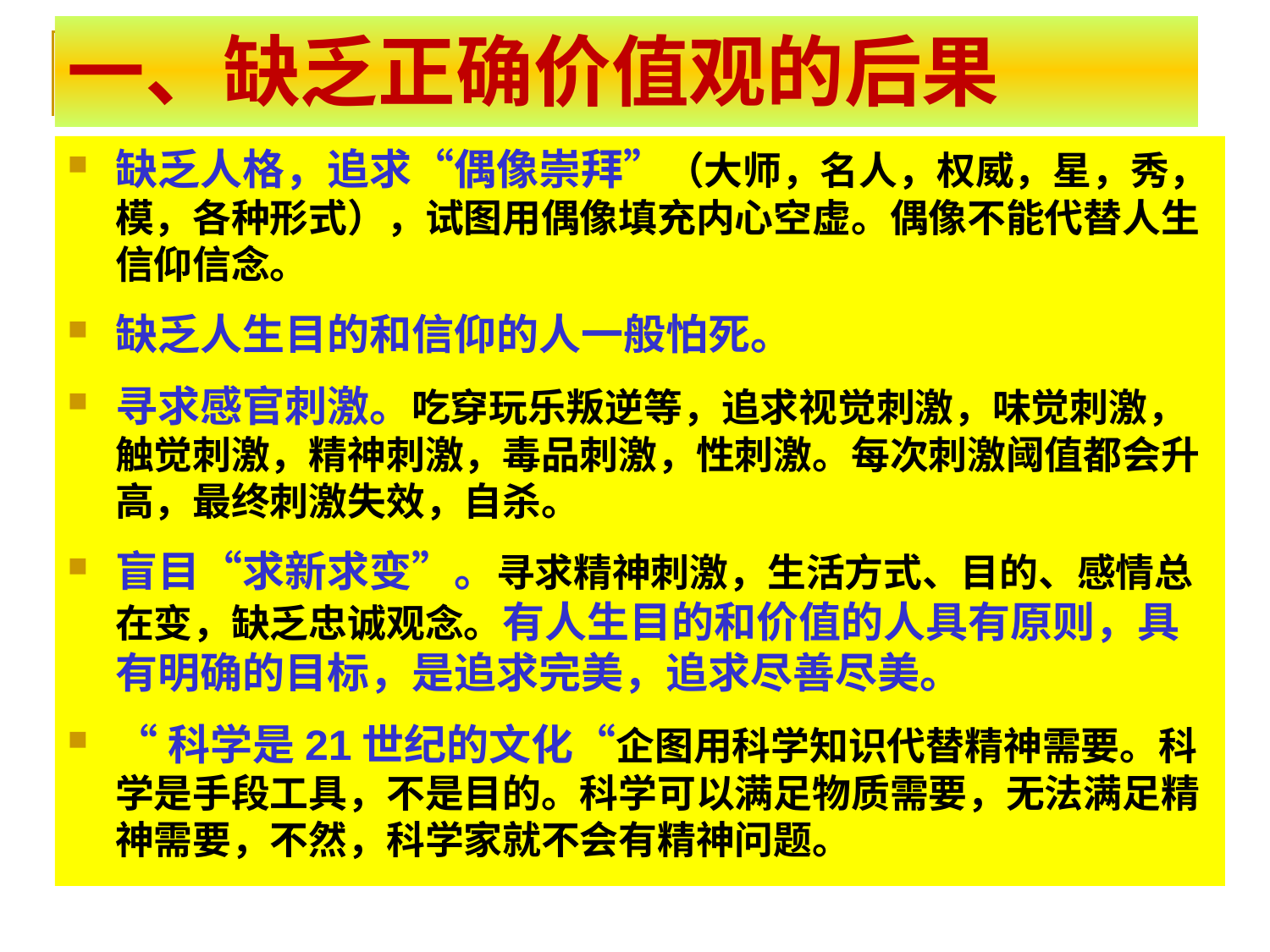

# 一、缺乏正确价值观的后果
缺乏人格，追求“偶像崇拜”（大师，名人，权威，星，秀，模，各种形式），试图用偶像填充内心空虚。偶像不能代替人生信仰信念。
缺乏人生目的和信仰的人一般怕死。
寻求感官刺激。吃穿玩乐叛逆等，追求视觉刺激，味觉刺激，触觉刺激，精神刺激，毒品刺激，性刺激。每次刺激阈值都会升高，最终刺激失效，自杀。
盲目“求新求变”。寻求精神刺激，生活方式、目的、感情总在变，缺乏忠诚观念。有人生目的和价值的人具有原则，具有明确的目标，是追求完美，追求尽善尽美。
“科学是21世纪的文化“企图用科学知识代替精神需要。科学是手段工具，不是目的。科学可以满足物质需要，无法满足精神需要，不然，科学家就不会有精神问题。
66